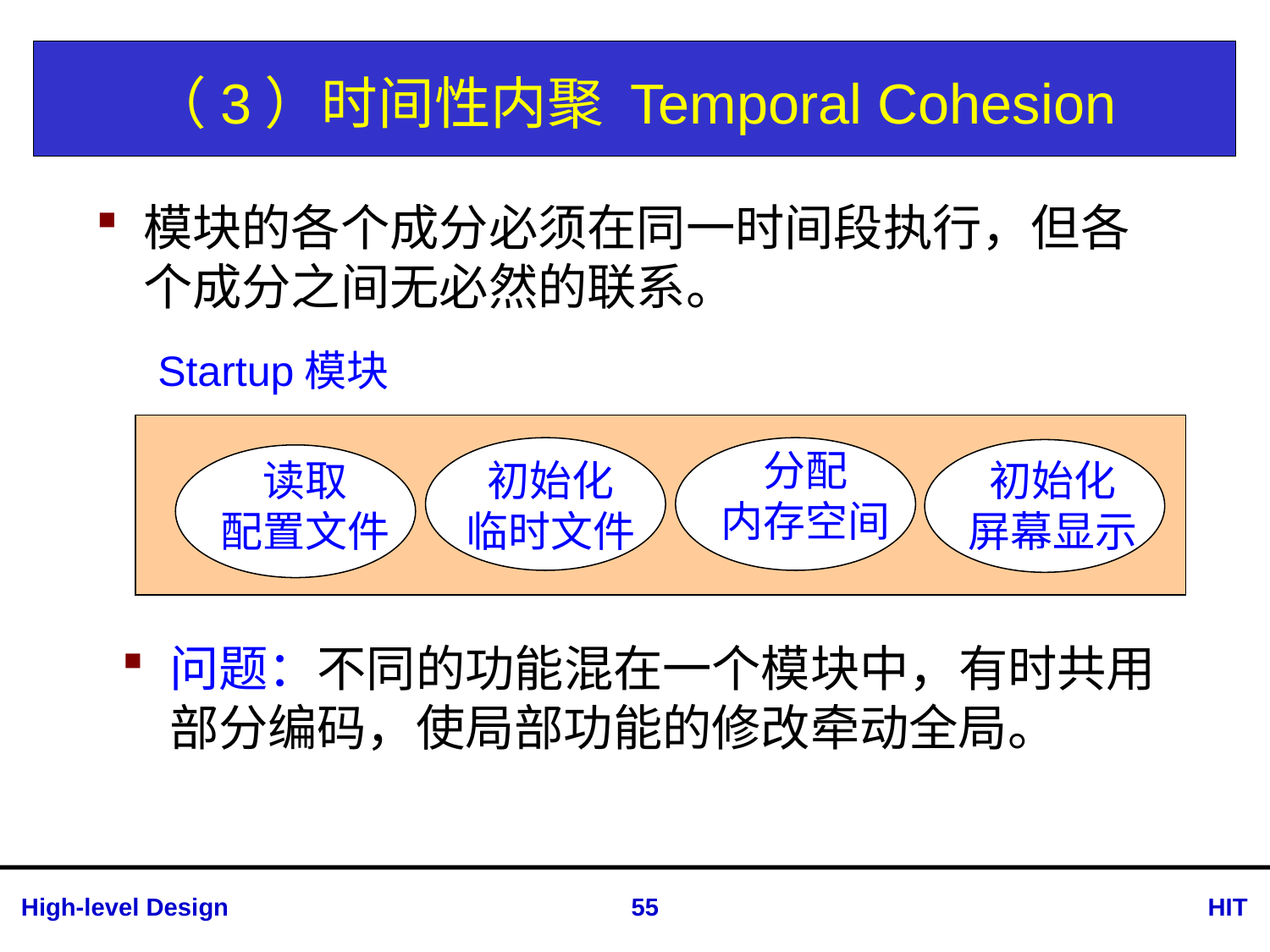

# （3）时间性内聚 Temporal Cohesion
模块的各个成分必须在同一时间段执行，但各  个成分之间无必然的联系。

Startup模块

分配
内存空间

读取
配置文件
初始化
临时文件
初始化
屏幕显示
问题：不同的功能混在一个模块中，有时共用部分编码，使局部功能的修改牵动全局。